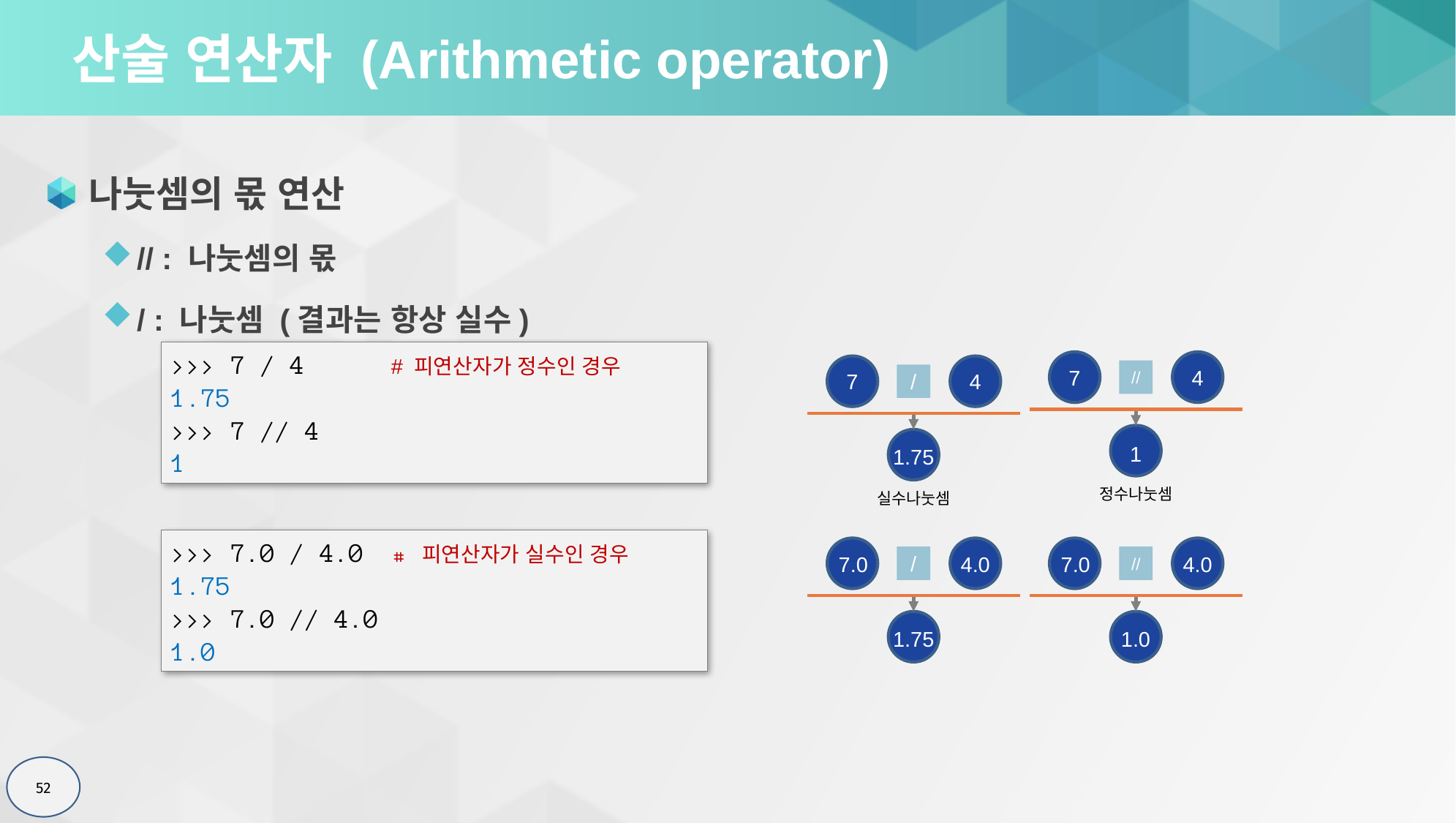

# 산술 연산자 (Arithmetic operator)
나눗셈의 몫 연산
// : 나눗셈의 몫
/ : 나눗셈 (결과는 항상 실수)
>>> 7 / 4	# 피연산자가 정수인 경우
1.75
>>> 7 // 4
1
7
4
//

1
정수나눗셈
7
4
/

1.75
실수나눗셈

7.0
4.0
/

1.75

7.0
4.0
//

1.0
>>> 7.0 / 4.0  # 피연산자가 실수인 경우
1.75
>>> 7.0 // 4.0
1.0